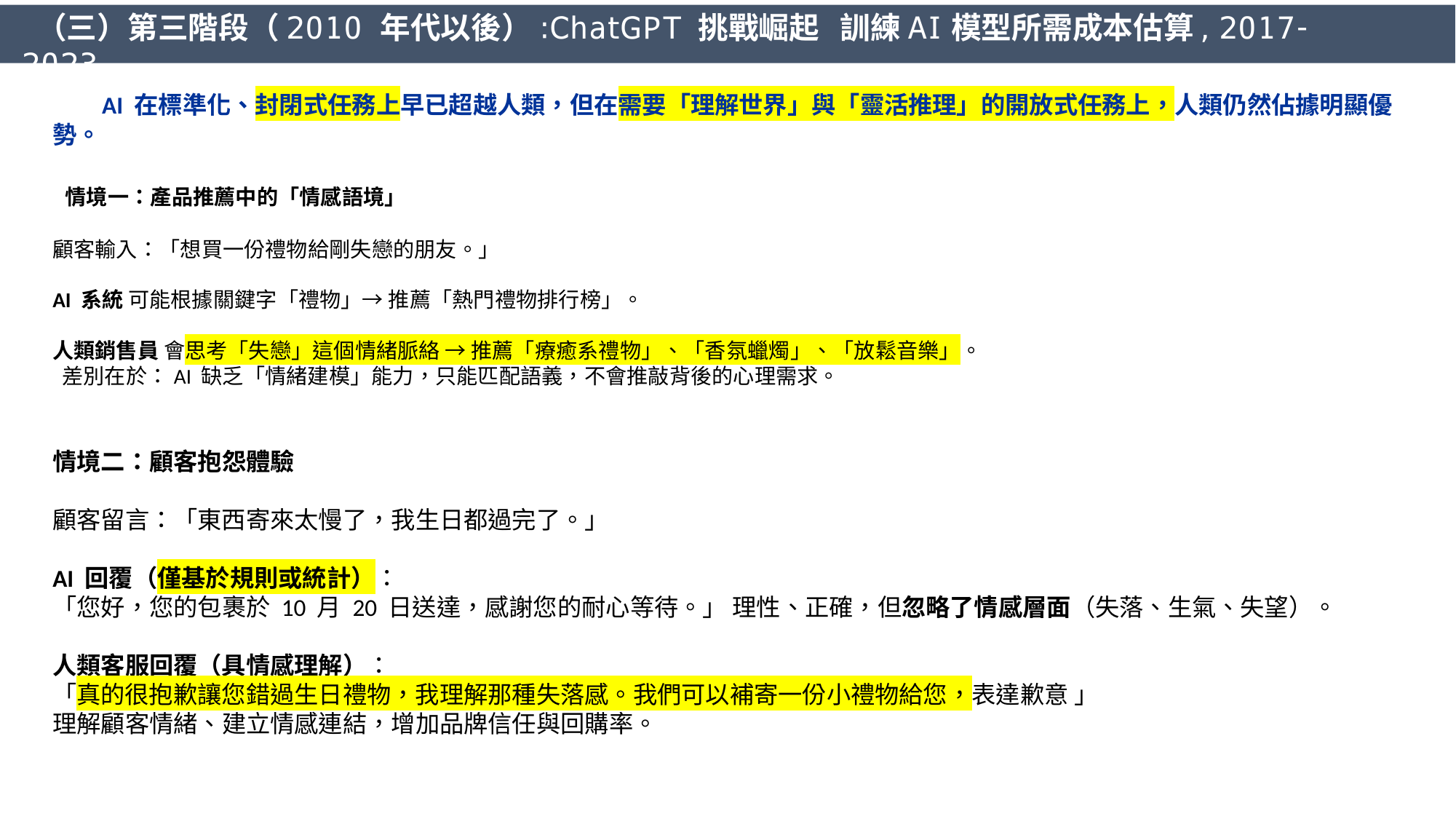

（三）第三階段（2010 年代以後）:ChatGPT 挑戰崛起   訓練AI模型所需成本估算, 2017- 2023

        AI 在標準化、封閉式任務上早已超越人類，但在需要「理解世界」與「靈活推理」的開放式任務上，人類仍然佔據明顯優勢。

 情境一：產品推薦中的「情感語境」

顧客輸入：「想買一份禮物給剛失戀的朋友。」

AI 系統 可能根據關鍵字「禮物」→ 推薦「熱門禮物排行榜」。

人類銷售員 會思考「失戀」這個情緒脈絡 → 推薦「療癒系禮物」、「香氛蠟燭」、「放鬆音樂」。
 差別在於：AI 缺乏「情緒建模」能力，只能匹配語義，不會推敲背後的心理需求。

情境二：顧客抱怨體驗

顧客留言：「東西寄來太慢了，我生日都過完了。」

AI 回覆（僅基於規則或統計）：
「您好，您的包裹於 10 月 20 日送達，感謝您的耐心等待。」 理性、正確，但忽略了情感層面（失落、生氣、失望）。

人類客服回覆（具情感理解）：
「真的很抱歉讓您錯過生日禮物，我理解那種失落感。我們可以補寄一份小禮物給您，表達歉意 」
理解顧客情緒、建立情感連結，增加品牌信任與回購率。